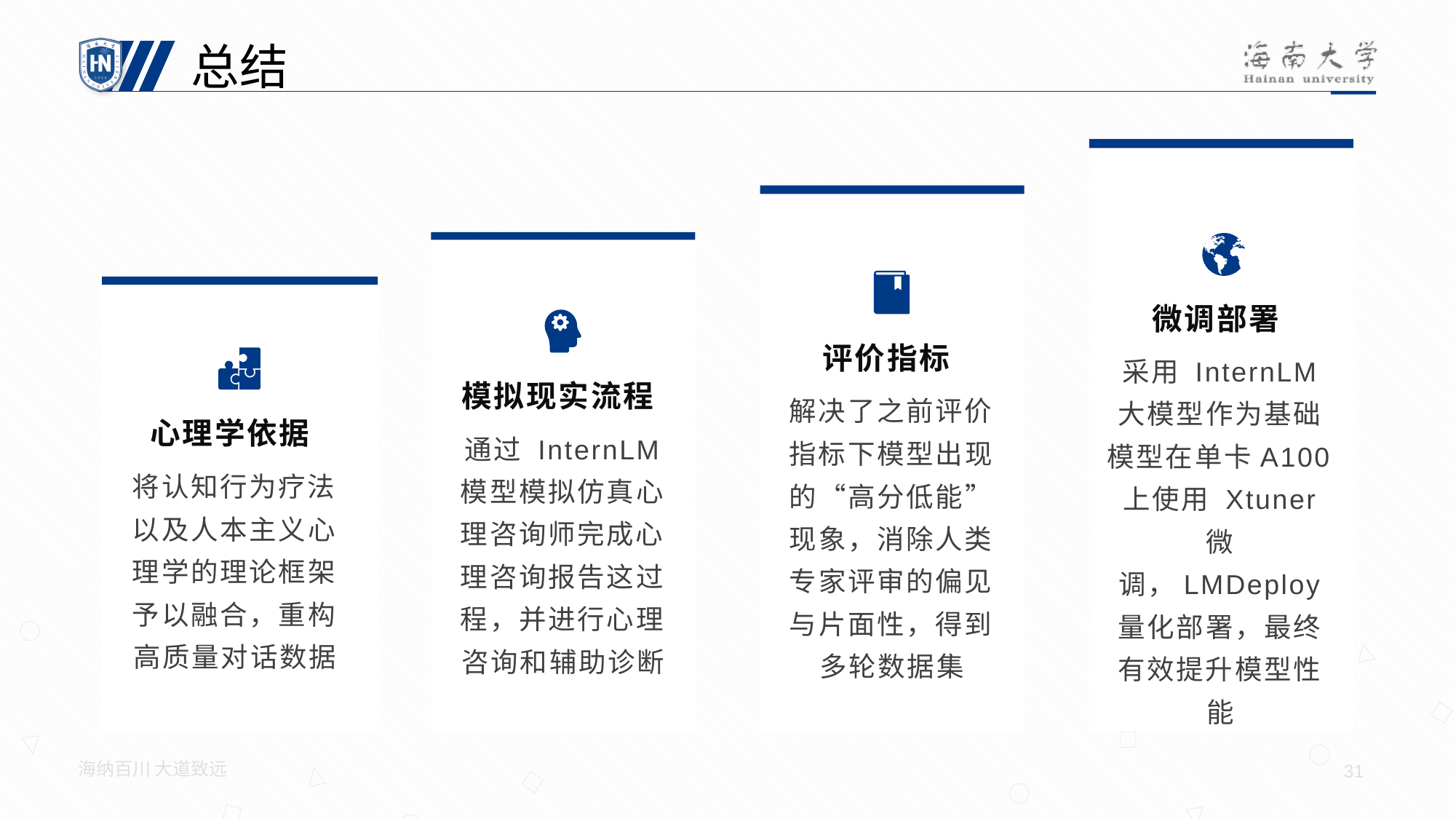

总结

微调部署

评价指标
采用 InternLM 大模型作为基础模型在单卡A100上使用 Xtuner 微调，LMDeploy 量化部署，最终有效提升模型性能

模拟现实流程
解决了之前评价指标下模型出现的“高分低能”现象，消除人类专家评审的偏见与片面性，得到多轮数据集
心理学依据
通过 InternLM 模型模拟仿真心理咨询师完成心理咨询报告这过程，并进行心理咨询和辅助诊断
将认知行为疗法以及人本主义心理学的理论框架予以融合，重构高质量对话数据
海纳百川 大道致远
31